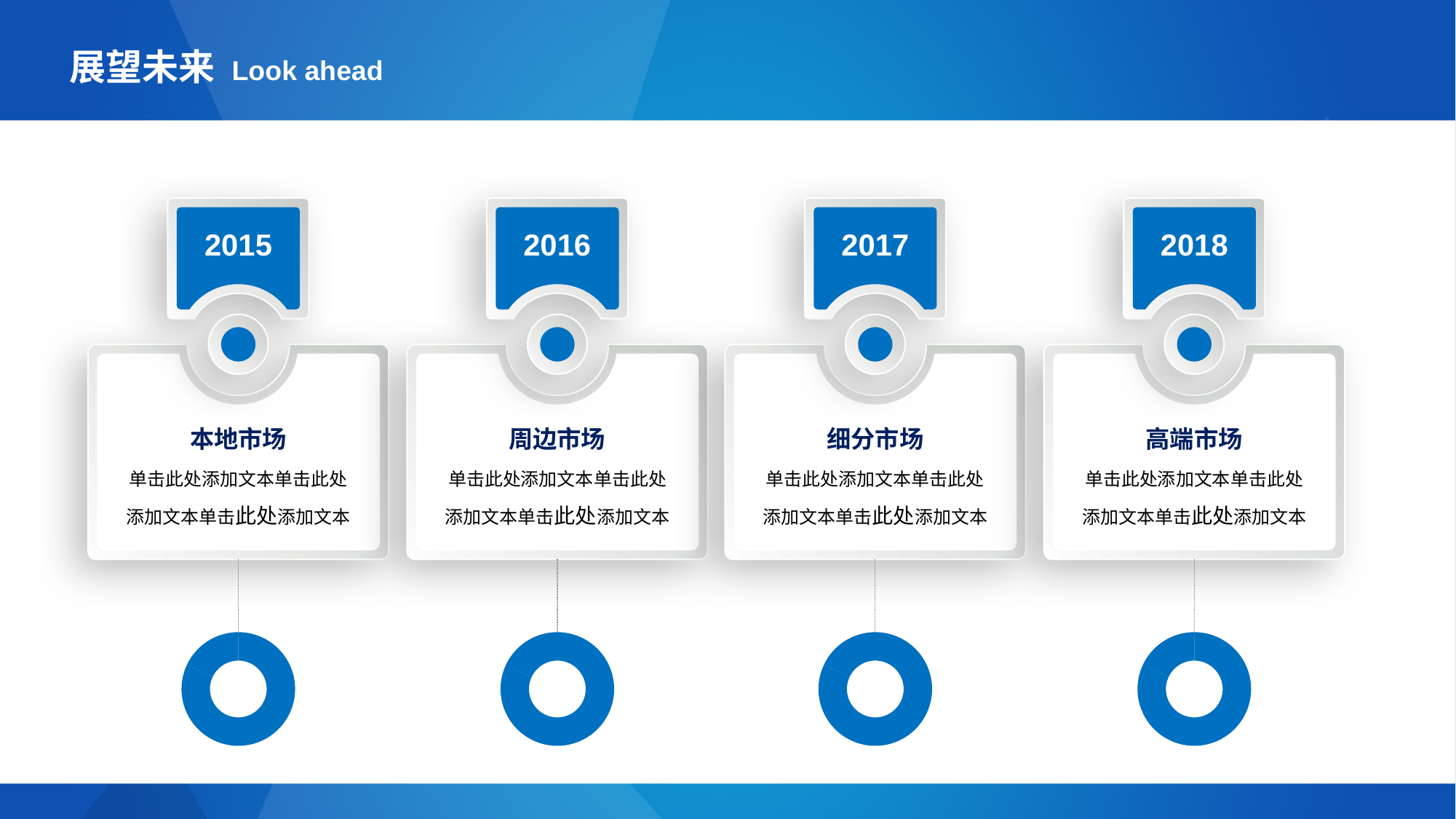

展望未来 Look ahead

2015

本地市场
单击此处添加文本单击此处
添加文本单击此处添加文本

### Chart

| Category | 销售额 |
|---|---|
| 第一季度 | 82.0 |
| 第二季度 | 18.0 |

2016

周边市场
单击此处添加文本单击此处
添加文本单击此处添加文本

### Chart

| Category | 销售额 |
|---|---|
| 第一季度 | 82.0 |
| 第二季度 | 18.0 |

2017

细分市场
单击此处添加文本单击此处
添加文本单击此处添加文本

### Chart

| Category | 销售额 |
|---|---|
| 第一季度 | 82.0 |
| 第二季度 | 18.0 |

2018

高端市场
单击此处添加文本单击此处
添加文本单击此处添加文本

### Chart

| Category | 销售额 |
|---|---|
| 第一季度 | 82.0 |
| 第二季度 | 18.0 |